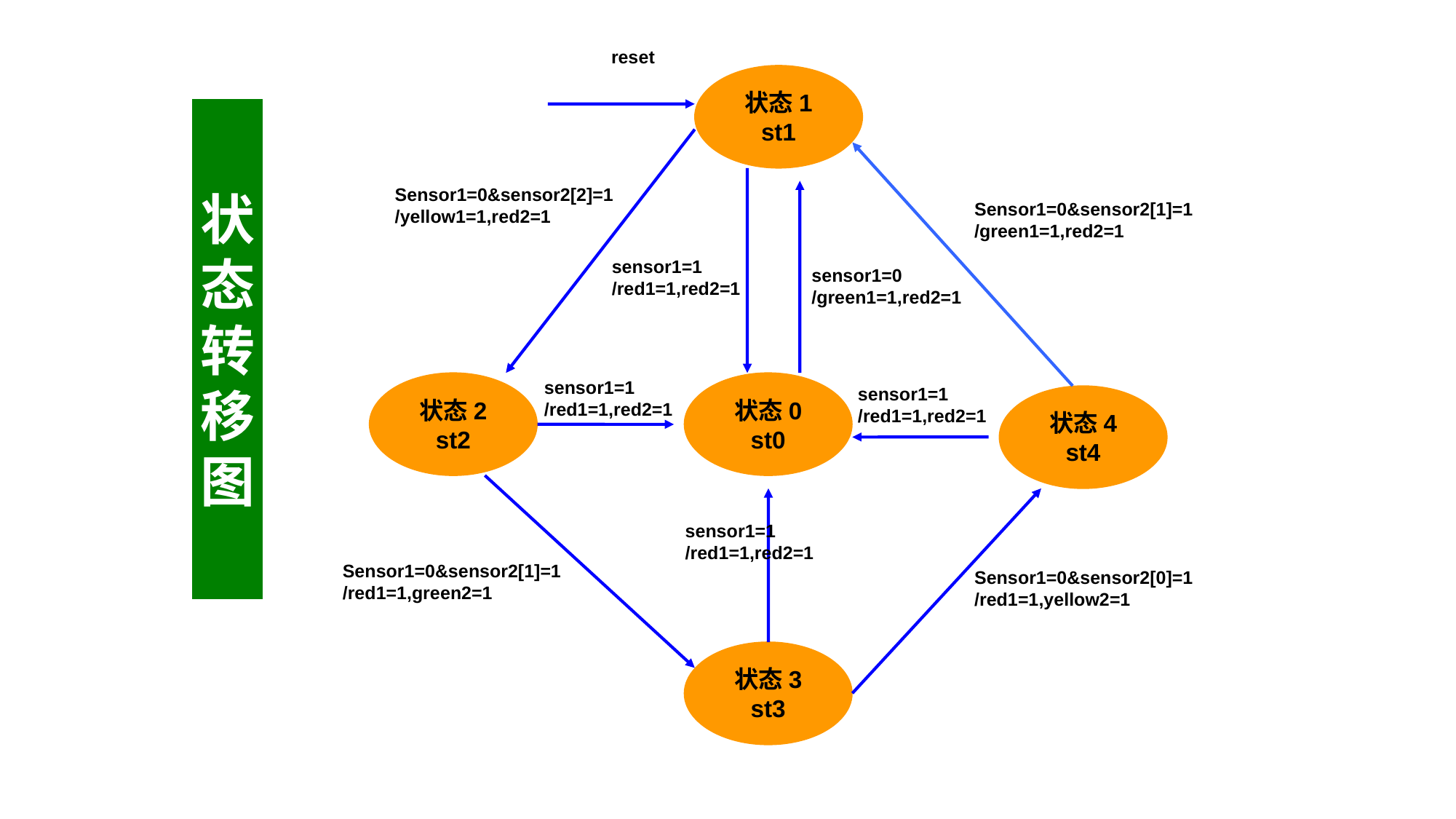

reset
状态1
st1

Sensor1=0&sensor2[2]=1
/yellow1=1,red2=1

Sensor1=0&sensor2[1]=1
/green1=1,red2=1
sensor1=1
/red1=1,red2=1
sensor1=0
/green1=1,red2=1
sensor1=1
/red1=1,red2=1
状态2
st2
状态0
st0
sensor1=1
/red1=1,red2=1
状态4
st4

sensor1=1
/red1=1,red2=1
Sensor1=0&sensor2[1]=1
/red1=1,green2=1
Sensor1=0&sensor2[0]=1
/red1=1,yellow2=1
状态3
st3
状
态
转
移
图